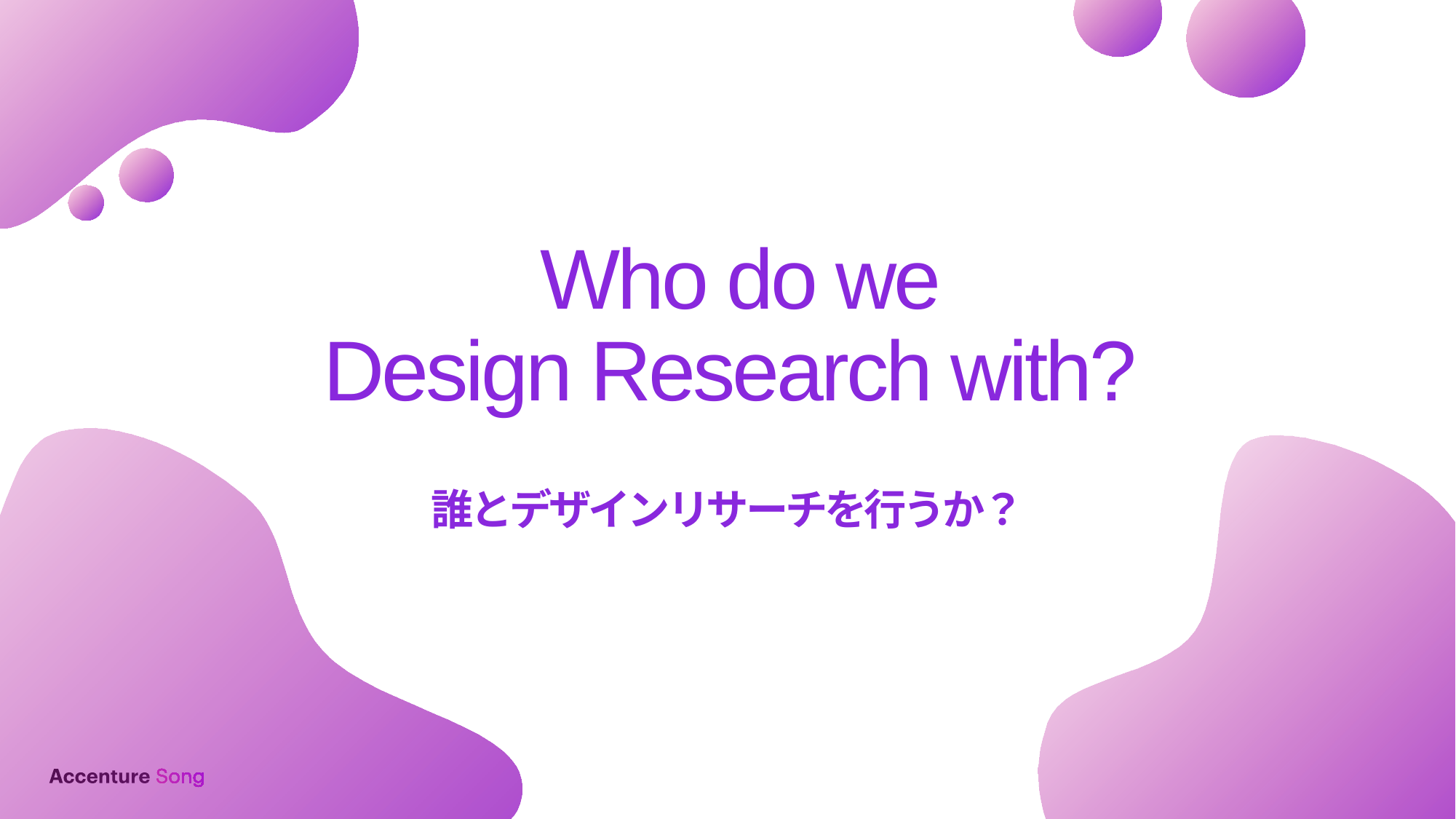

Who do we
Design Research with?

誰とデザインリサーチを行うか？